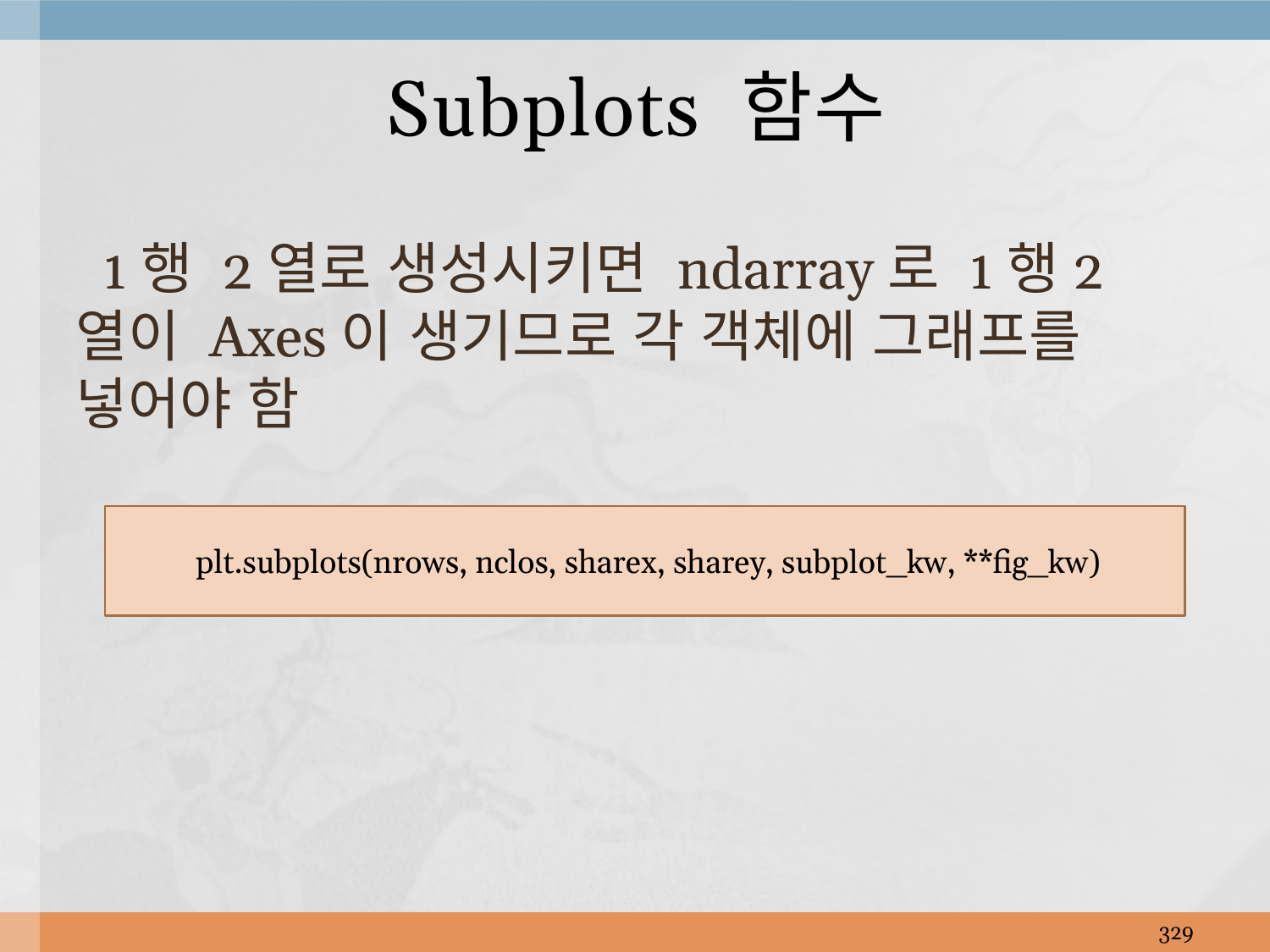

# Subplots 함수
  1행 2열로 생성시키면 ndarray로 1행2열이 Axes이 생기므로 각 객체에 그래프를 넣어야 함
 plt.subplots(nrows, nclos, sharex, sharey, subplot_kw, **fig_kw)
329